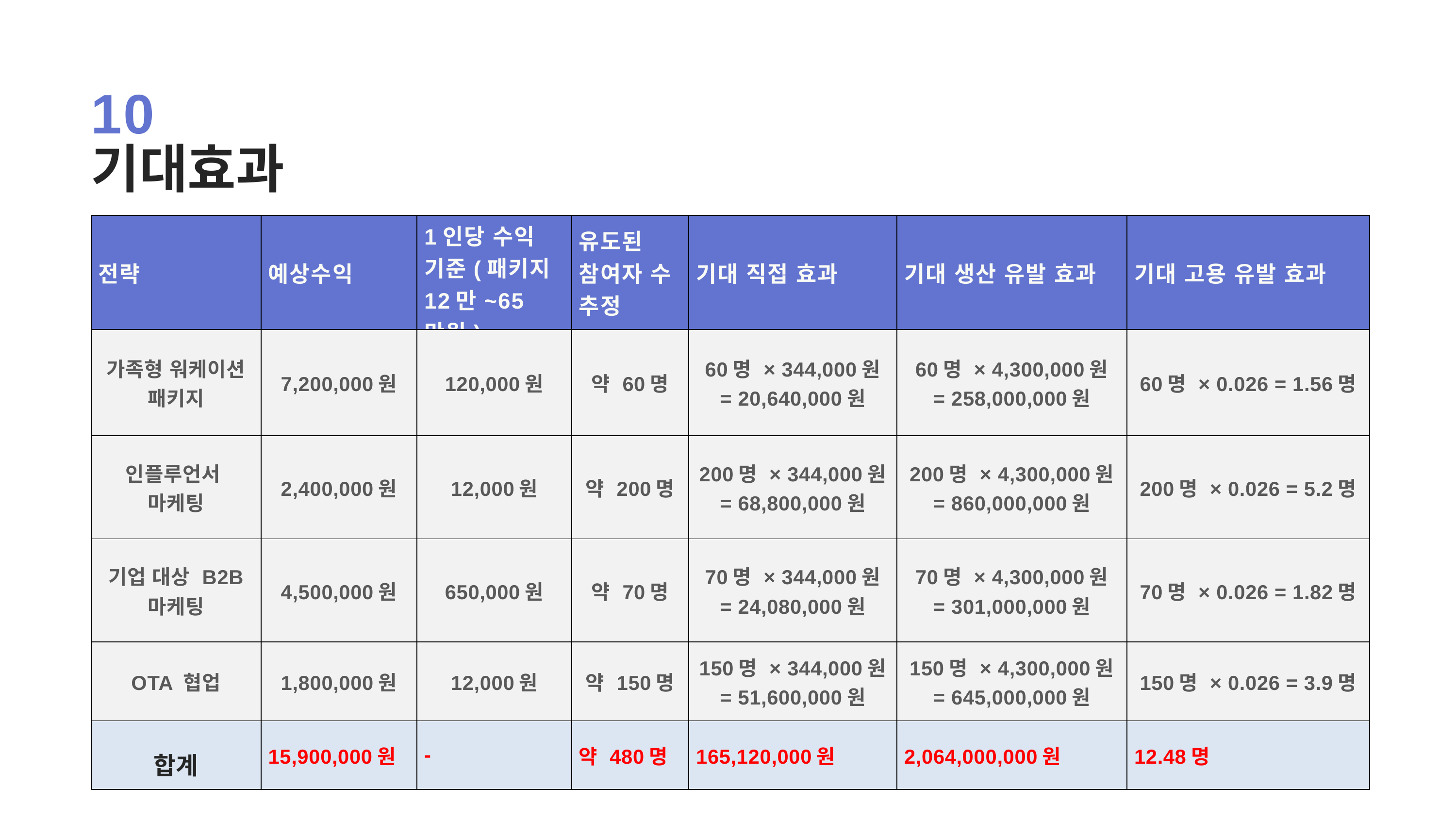

10
기대효과
| 전략 | 예상수익 | 1인당 수익 기준(패키지 12만~65만원) | 유도된 참여자 수 추정 | 기대 직접 효과 | 기대 생산 유발 효과 | 기대 고용 유발 효과 |
| --- | --- | --- | --- | --- | --- | --- |
| 가족형 워케이션 패키지 | 7,200,000원 | 120,000원 | 약 60명 | 60명 × 344,000원 = 20,640,000원 | 60명 × 4,300,000원 = 258,000,000원 | 60명 × 0.026 = 1.56명 |
| 인플루언서 마케팅 | 2,400,000원 | 12,000원 | 약 200명 | 200명 × 344,000원 = 68,800,000원 | 200명 × 4,300,000원 = 860,000,000원 | 200명 × 0.026 = 5.2명 |
| 기업 대상 B2B 마케팅 | 4,500,000원 | 650,000원 | 약 70명 | 70명 × 344,000원 = 24,080,000원 | 70명 × 4,300,000원 = 301,000,000원 | 70명 × 0.026 = 1.82명 |
| OTA 협업 | 1,800,000원 | 12,000원 | 약 150명 | 150명 × 344,000원 = 51,600,000원 | 150명 × 4,300,000원 = 645,000,000원 | 150명 × 0.026 = 3.9명 |
| 합계 | 15,900,000원 | - | 약 480명 | 165,120,000원 | 2,064,000,000원 | 12.48명 |